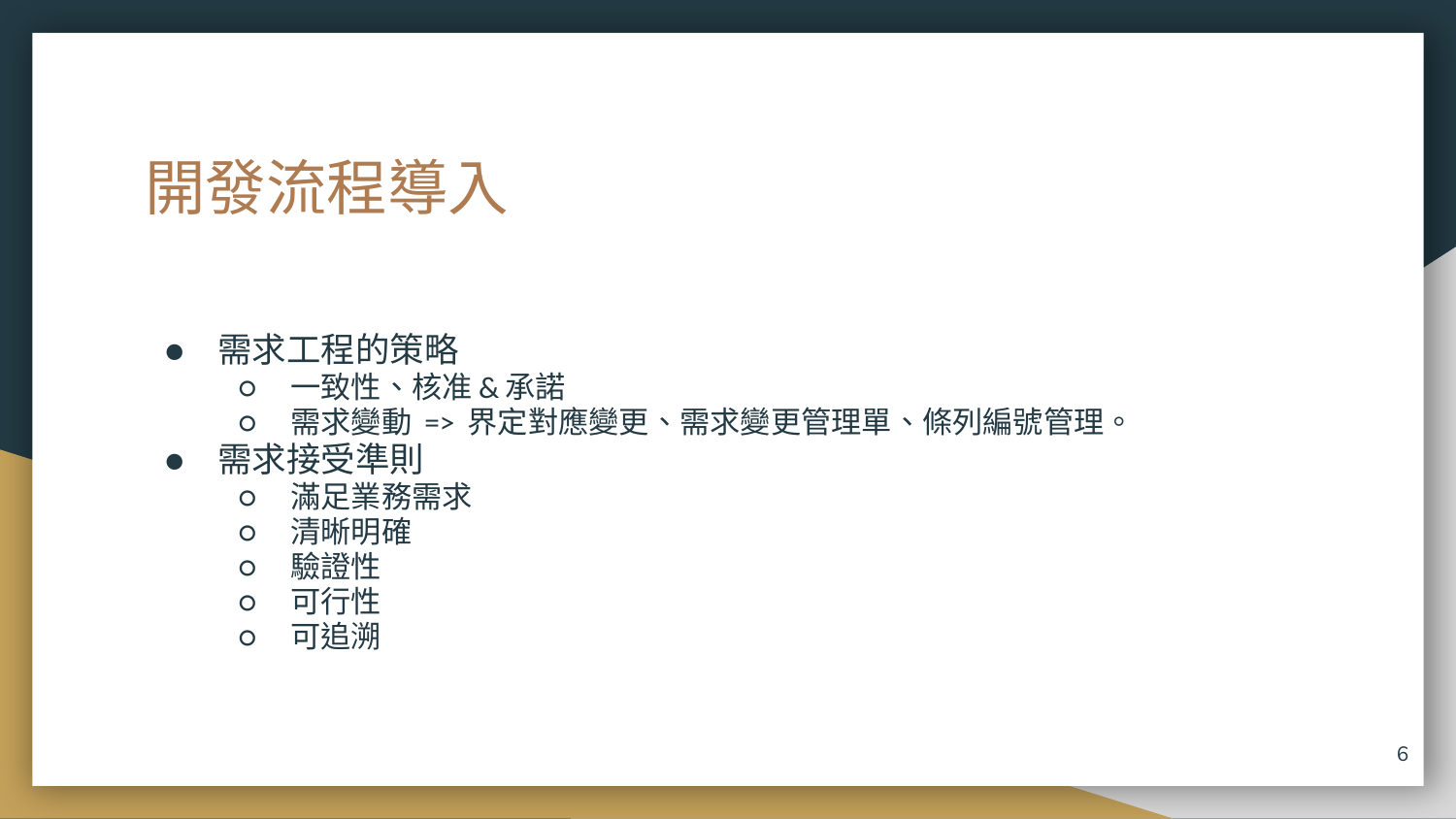

# 開發流程導入

需求工程的策略
一致性、核准&承諾
需求變動 => 界定對應變更、需求變更管理單、條列編號管理。
需求接受準則
滿足業務需求
清晰明確
驗證性
可行性
可追溯
6